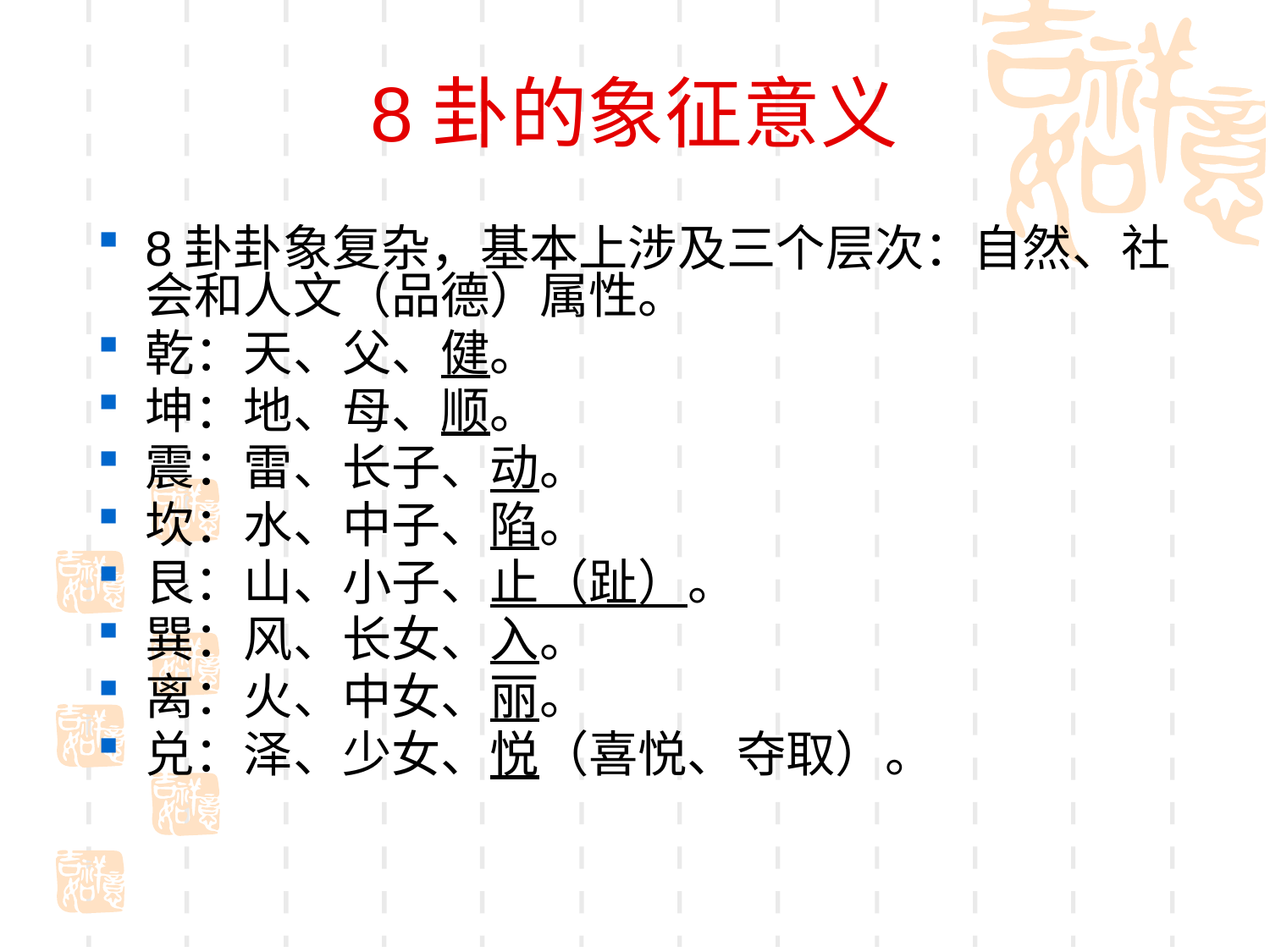

# 8卦的象征意义
8卦卦象复杂，基本上涉及三个层次：自然、社会和人文（品德）属性。
乾：天、父、健。
坤：地、母、顺。
震：雷、长子、动。
坎：水、中子、陷。
艮：山、小子、止（趾）。
巽：风、长女、入。
离：火、中女、丽。
兑：泽、少女、悦（喜悦、夺取）。